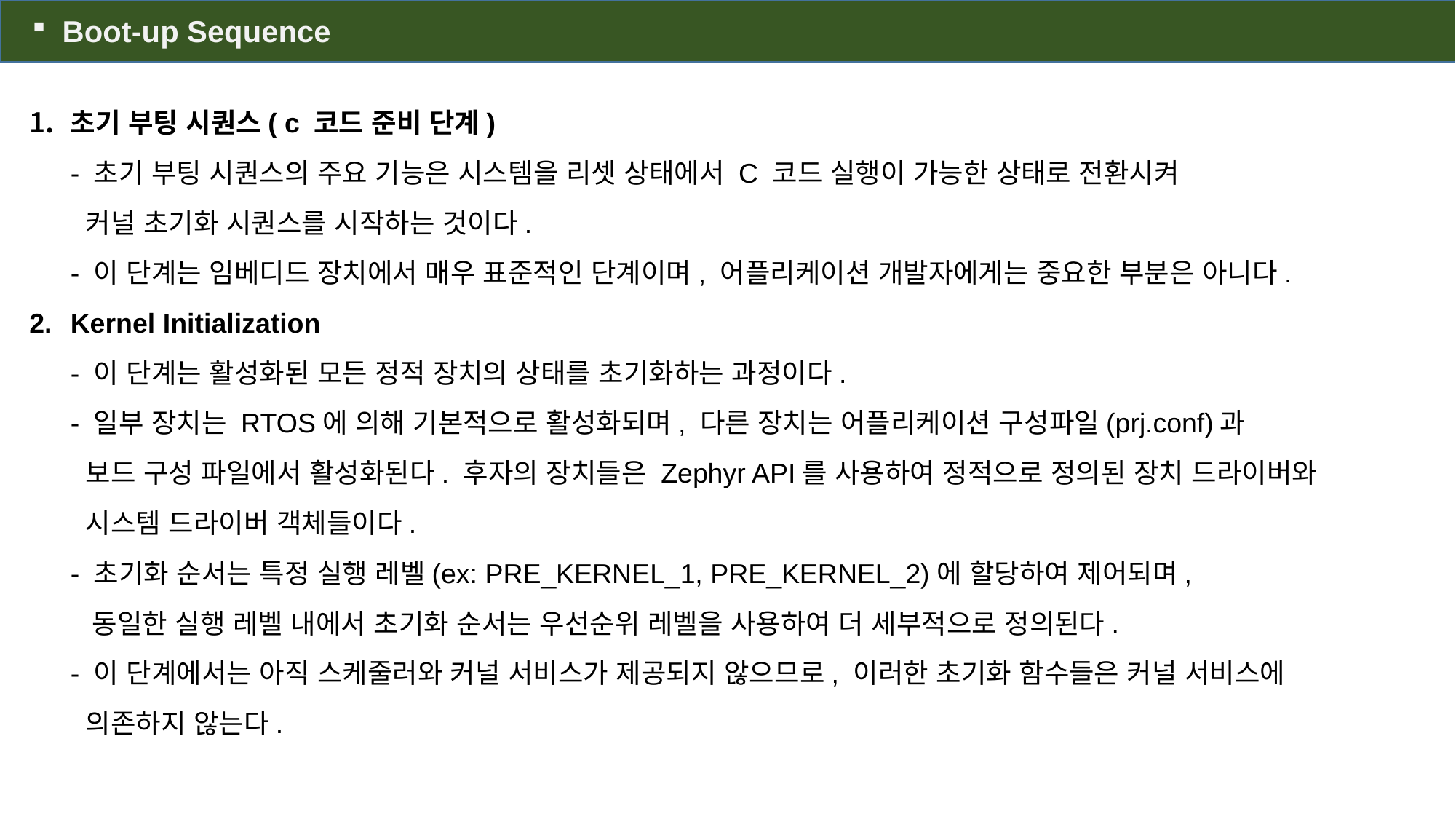

Boot-up Sequence
초기 부팅 시퀀스( c 코드 준비 단계)
- 초기 부팅 시퀀스의 주요 기능은 시스템을 리셋 상태에서 C 코드 실행이 가능한 상태로 전환시켜
  커널 초기화 시퀀스를 시작하는 것이다.
- 이 단계는 임베디드 장치에서 매우 표준적인 단계이며, 어플리케이션 개발자에게는 중요한 부분은 아니다.
Kernel Initialization
- 이 단계는 활성화된 모든 정적 장치의 상태를 초기화하는 과정이다.
- 일부 장치는 RTOS에 의해 기본적으로 활성화되며, 다른 장치는 어플리케이션 구성파일(prj.conf)과
  보드 구성 파일에서 활성화된다. 후자의 장치들은 Zephyr API를 사용하여 정적으로 정의된 장치 드라이버와
  시스템 드라이버 객체들이다.
- 초기화 순서는 특정 실행 레벨(ex: PRE_KERNEL_1, PRE_KERNEL_2)에 할당하여 제어되며,
  동일한 실행 레벨 내에서 초기화 순서는 우선순위 레벨을 사용하여 더 세부적으로 정의된다.
- 이 단계에서는 아직 스케줄러와 커널 서비스가 제공되지 않으므로, 이러한 초기화 함수들은 커널 서비스에
  의존하지 않는다.